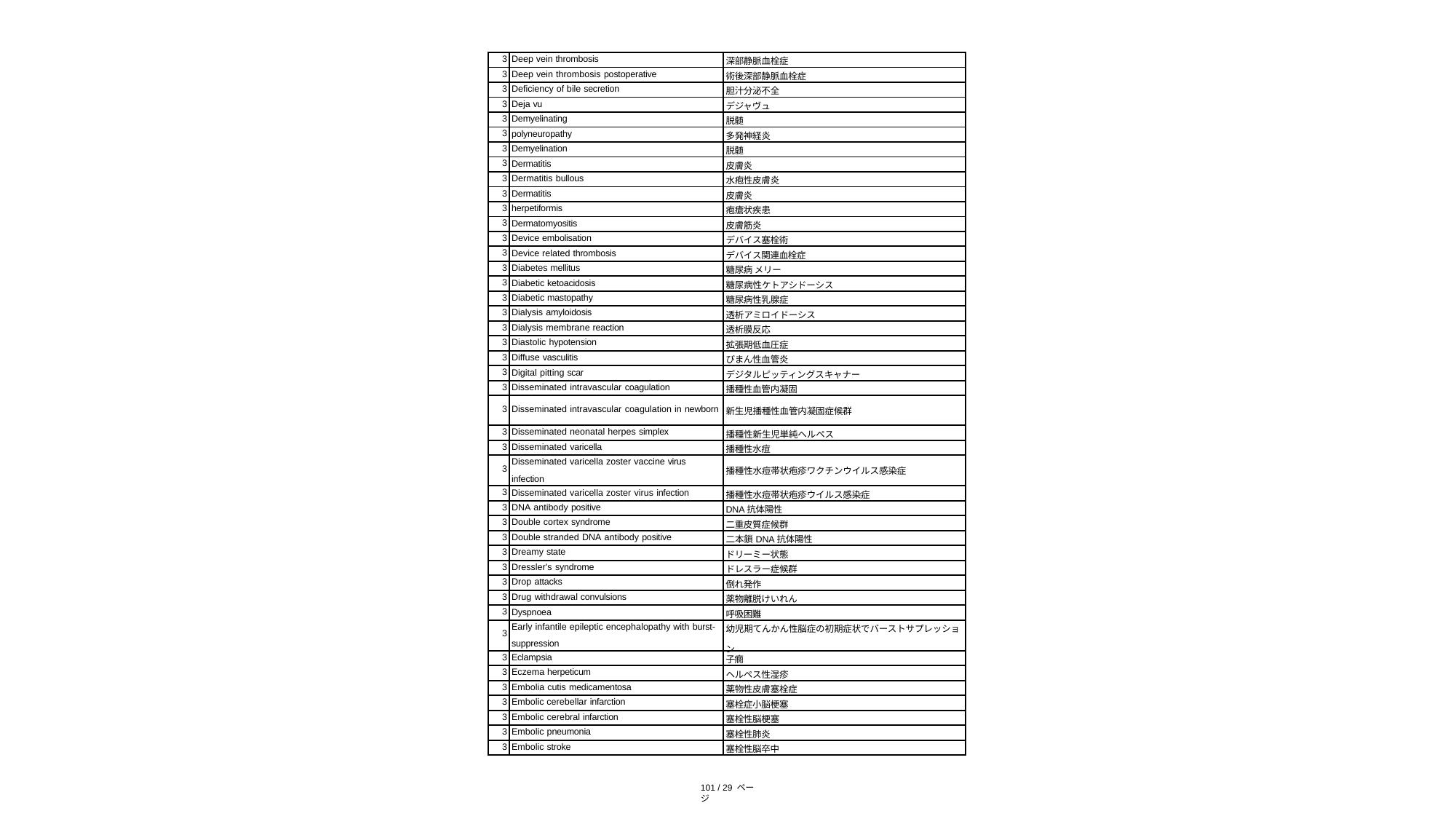

| 3 | Deep vein thrombosis | 深部静脈血栓症 |
| --- | --- | --- |
| 3 | Deep vein thrombosis postoperative | 術後深部静脈血栓症 |
| 3 | Deficiency of bile secretion | 胆汁分泌不全 |
| 3 | Deja vu | デジャヴュ |
| 3 | Demyelinating | 脱髄 |
| 3 | polyneuropathy | 多発神経炎 |
| 3 | Demyelination | 脱髄 |
| 3 | Dermatitis | 皮膚炎 |
| 3 | Dermatitis bullous | 水疱性皮膚炎 |
| 3 | Dermatitis | 皮膚炎 |
| 3 | herpetiformis | 疱瘡状疾患 |
| 3 | Dermatomyositis | 皮膚筋炎 |
| 3 | Device embolisation | デバイス塞栓術 |
| 3 | Device related thrombosis | デバイス関連血栓症 |
| 3 | Diabetes mellitus | 糖尿病 メリー |
| 3 | Diabetic ketoacidosis | 糖尿病性ケトアシドーシス |
| 3 | Diabetic mastopathy | 糖尿病性乳腺症 |
| 3 | Dialysis amyloidosis | 透析アミロイドーシス |
| 3 | Dialysis membrane reaction | 透析膜反応 |
| 3 | Diastolic hypotension | 拡張期低血圧症 |
| 3 | Diffuse vasculitis | びまん性血管炎 |
| 3 | Digital pitting scar | デジタルピッティングスキャナー |
| 3 | Disseminated intravascular coagulation | 播種性血管内凝固 |
| 3 | Disseminated intravascular coagulation in newborn | 新生児播種性血管内凝固症候群 |
| 3 | Disseminated neonatal herpes simplex | 播種性新生児単純ヘルペス |
| 3 | Disseminated varicella | 播種性水痘 |
| 3 | Disseminated varicella zoster vaccine virus infection | 播種性水痘帯状疱疹ワクチンウイルス感染症 |
| 3 | Disseminated varicella zoster virus infection | 播種性水痘帯状疱疹ウイルス感染症 |
| 3 | DNA antibody positive | DNA抗体陽性 |
| 3 | Double cortex syndrome | 二重皮質症候群 |
| 3 | Double stranded DNA antibody positive | 二本鎖DNA抗体陽性 |
| 3 | Dreamy state | ドリーミー状態 |
| 3 | Dressler's syndrome | ドレスラー症候群 |
| 3 | Drop attacks | 倒れ発作 |
| 3 | Drug withdrawal convulsions | 薬物離脱けいれん |
| 3 | Dyspnoea | 呼吸困難 |
| 3 | Early infantile epileptic encephalopathy with burst- suppression | 幼児期てんかん性脳症の初期症状でバーストサプレッショ ン |
| 3 | Eclampsia | 子癇 |
| 3 | Eczema herpeticum | ヘルペス性湿疹 |
| 3 | Embolia cutis medicamentosa | 薬物性皮膚塞栓症 |
| 3 | Embolic cerebellar infarction | 塞栓症小脳梗塞 |
| 3 | Embolic cerebral infarction | 塞栓性脳梗塞 |
| 3 | Embolic pneumonia | 塞栓性肺炎 |
| 3 | Embolic stroke | 塞栓性脳卒中 |
101 / 29 ページ